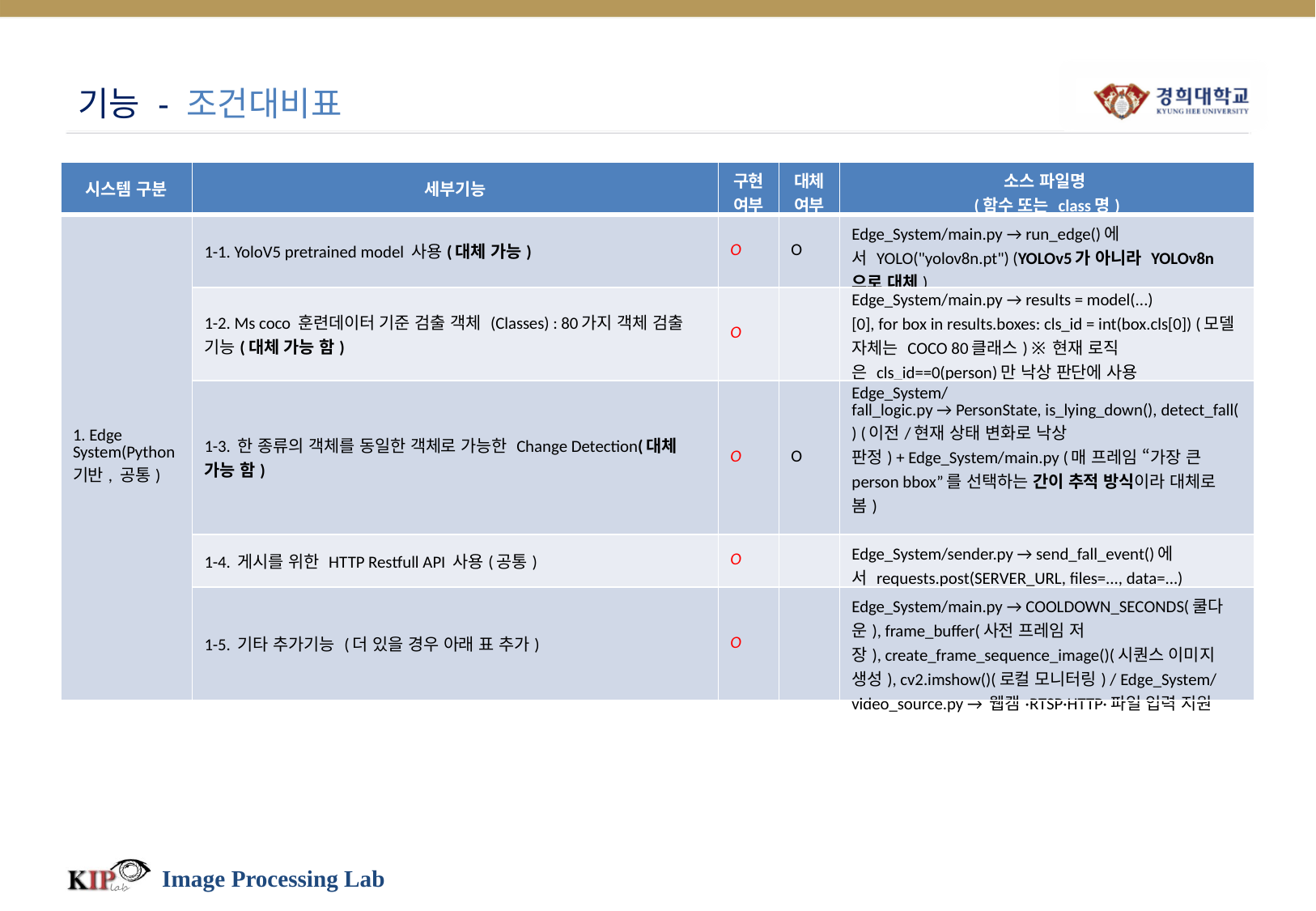

# 기능 - 조건대비표
| 시스템 구분 | 세부기능 | 구현 여부 | 대체 여부 | 소스 파일명 (함수 또는 class명) |
| --- | --- | --- | --- | --- |
| 1. Edge System(Python 기반, 공통) | 1-1. YoloV5 pretrained model 사용(대체 가능) | O | O | Edge\_System/main.py → run\_edge()에서 YOLO("yolov8n.pt") (YOLOv5가 아니라 YOLOv8n으로 대체) |
|  | 1-2. Ms coco 훈련데이터 기준 검출 객체 (Classes) : 80가지 객체 검출 기능(대체 가능 함) | O |  | Edge\_System/main.py → results = model(...)[0], for box in results.boxes: cls\_id = int(box.cls[0]) (모델 자체는 COCO 80클래스) ※ 현재 로직은 cls\_id==0(person)만 낙상 판단에 사용 |
|  | 1-3. 한 종류의 객체를 동일한 객체로 가능한 Change Detection(대체 가능 함) | O | O | Edge\_System/fall\_logic.py → PersonState, is\_lying\_down(), detect\_fall() (이전/현재 상태 변화로 낙상 판정) + Edge\_System/main.py (매 프레임 “가장 큰 person bbox”를 선택하는 간이 추적 방식이라 대체로 봄) |
|  | 1-4. 게시를 위한 HTTP Restfull API 사용(공통) | O |  | Edge\_System/sender.py → send\_fall\_event()에서 requests.post(SERVER\_URL, files=..., data=...) |
|  | 1-5. 기타 추가기능 (더 있을 경우 아래 표 추가) | O |  | Edge\_System/main.py → COOLDOWN\_SECONDS(쿨다운), frame\_buffer(사전 프레임 저장), create\_frame\_sequence\_image()(시퀀스 이미지 생성), cv2.imshow()(로컬 모니터링) / Edge\_System/video\_source.py → 웹캠·RTSP·HTTP·파일 입력 지원 |
Image Processing Lab